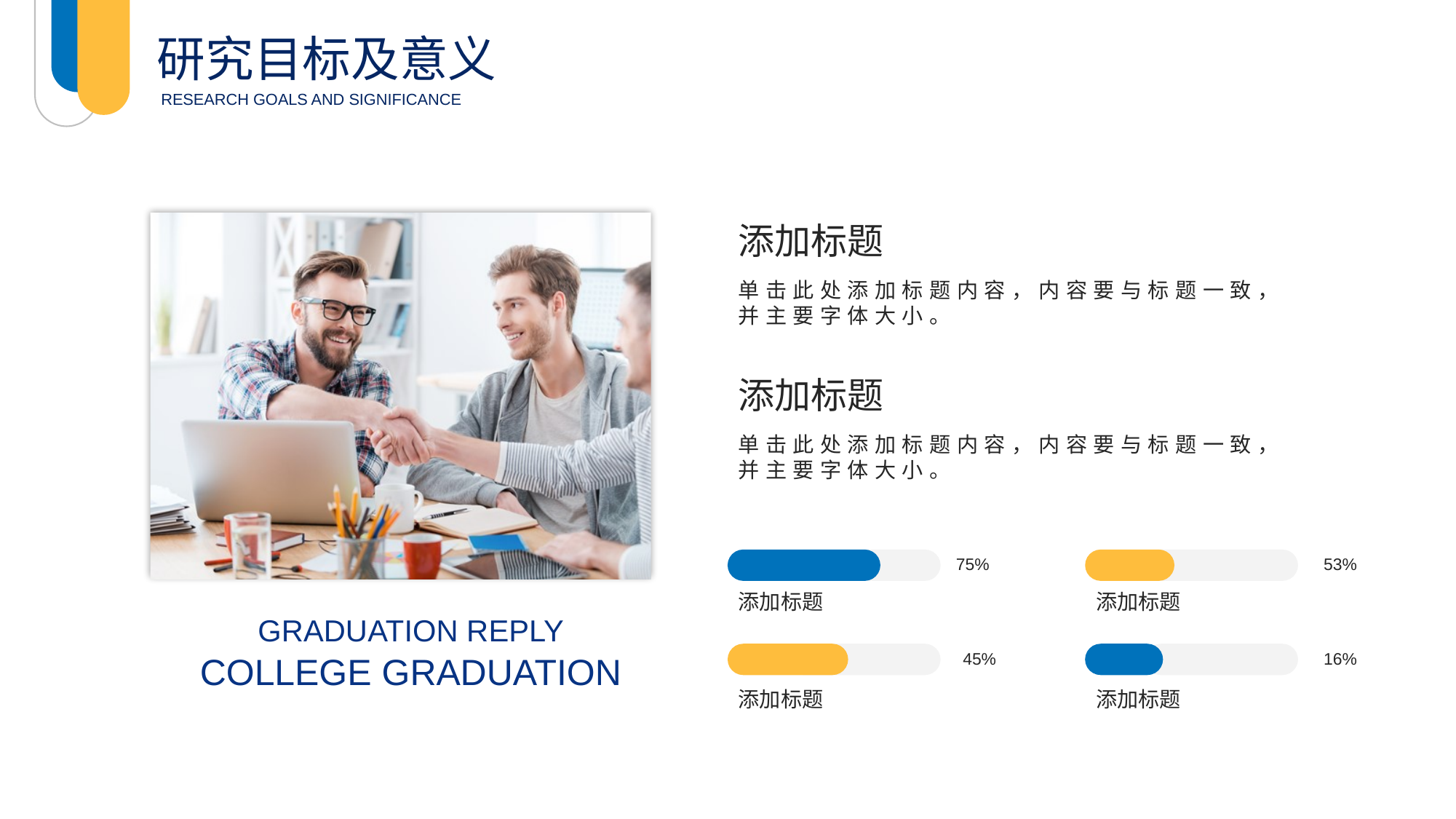

研究目标及意义
RESEARCH GOALS AND SIGNIFICANCE

添加标题
单击此处添加标题内容，内容要与标题一致，并主要字体大小。
添加标题
单击此处添加标题内容，内容要与标题一致，并主要字体大小。
75%

添加标题
53%

添加标题
GRADUATION REPLY
COLLEGE GRADUATION
45%

添加标题
16%

添加标题